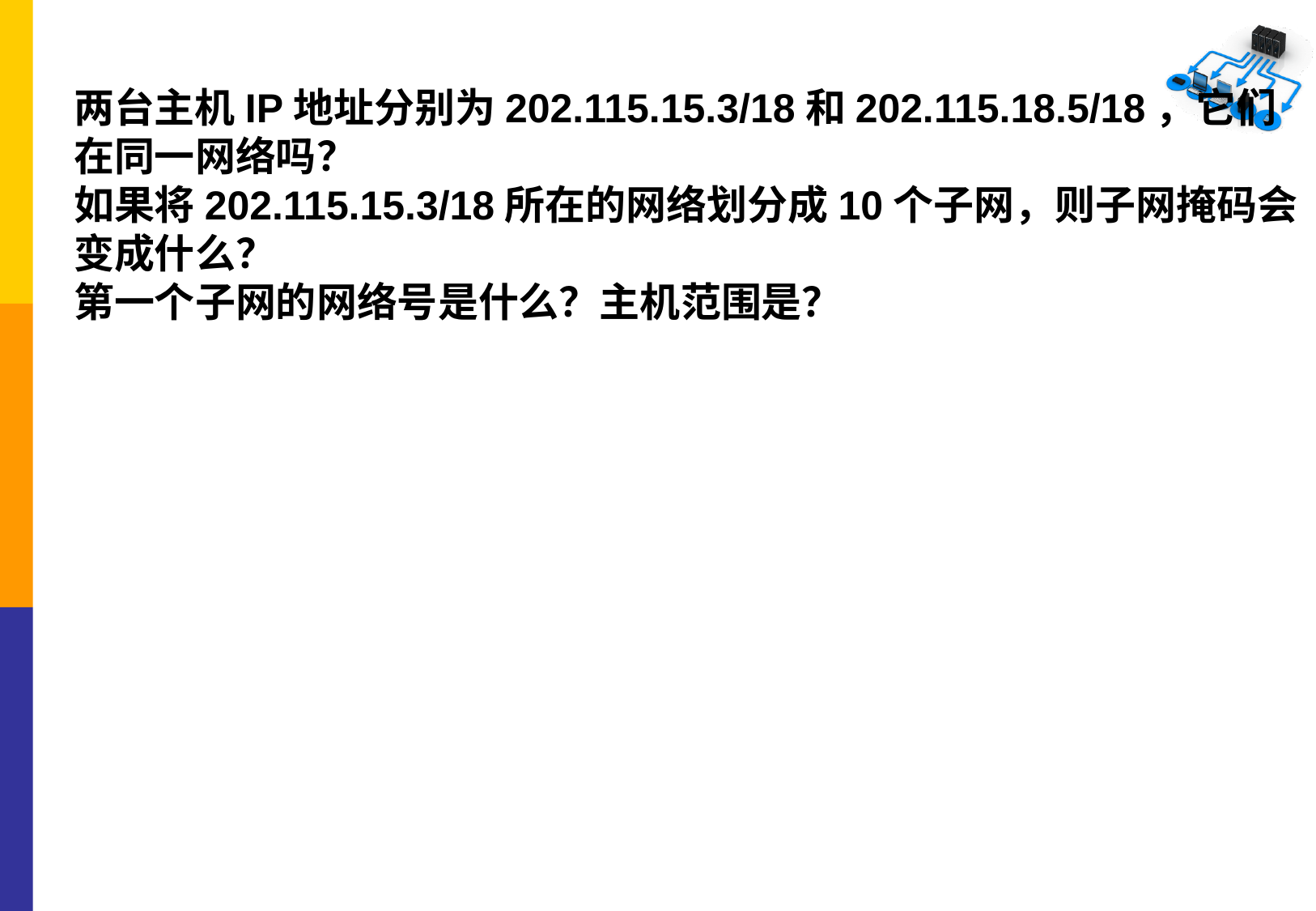

两台主机IP地址分别为202.115.15.3/18和202.115.18.5/18，它们在同一网络吗？
如果将202.115.15.3/18所在的网络划分成10个子网，则子网掩码会变成什么？
第一个子网的网络号是什么？主机范围是？